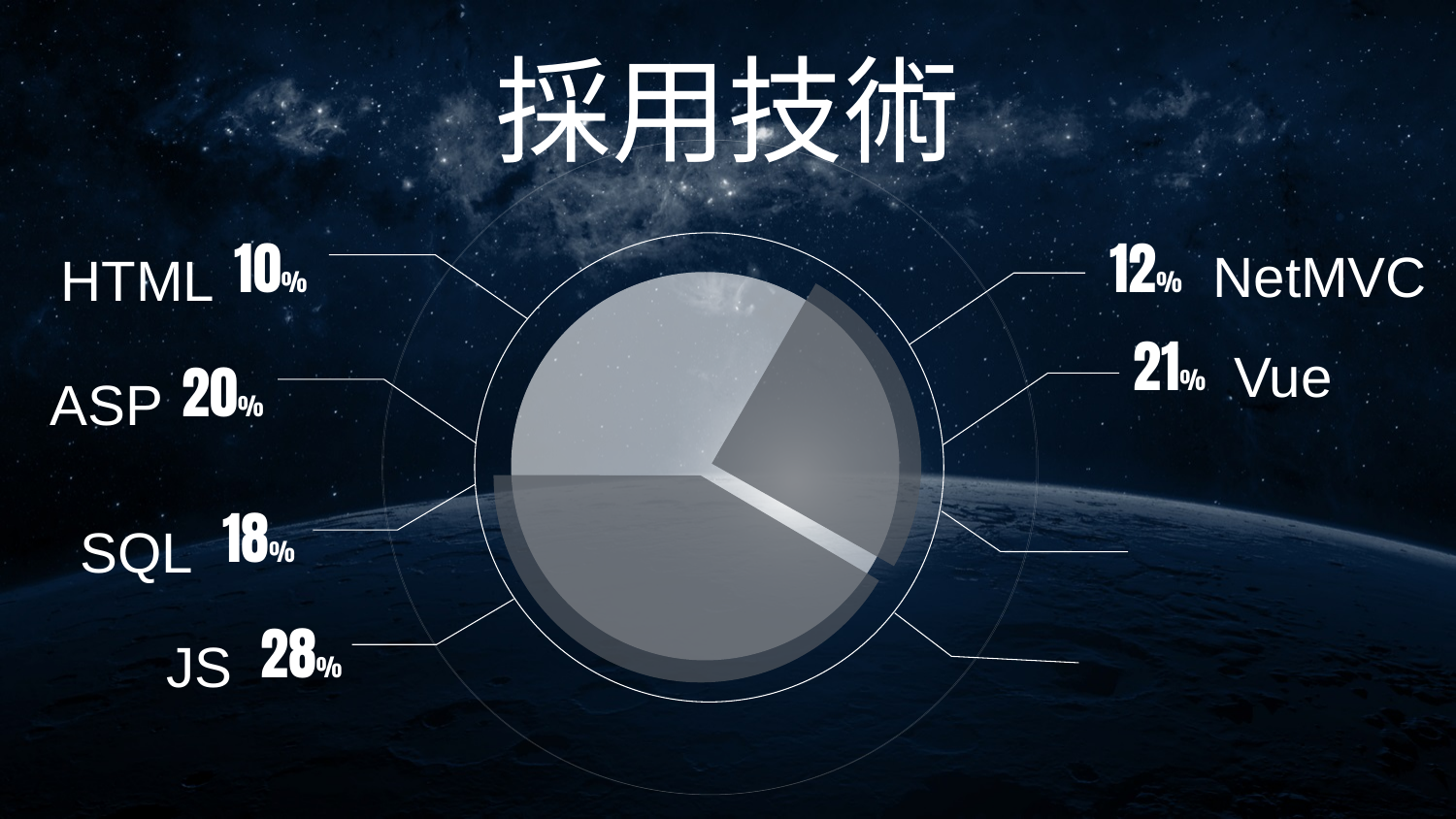

採用技術

NetMVC
HTML
10%

12%

Vue
ASP
20%
21%

SQL
18%

JS
28%